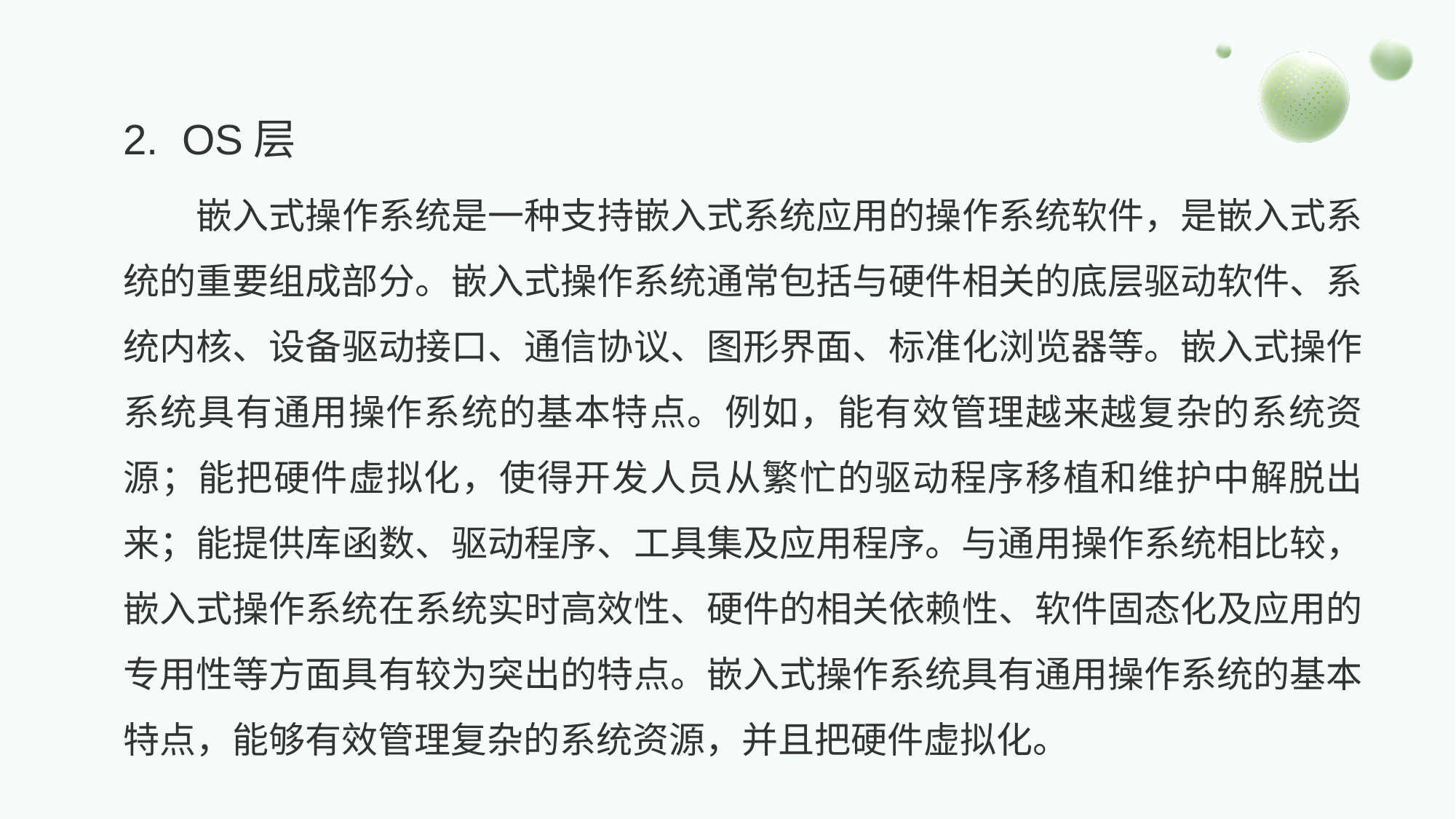

2.  OS层
嵌入式操作系统是一种支持嵌入式系统应用的操作系统软件，是嵌入式系统的重要组成部分。嵌入式操作系统通常包括与硬件相关的底层驱动软件、系统内核、设备驱动接口、通信协议、图形界面、标准化浏览器等。嵌入式操作系统具有通用操作系统的基本特点。例如，能有效管理越来越复杂的系统资源；能把硬件虚拟化，使得开发人员从繁忙的驱动程序移植和维护中解脱出来；能提供库函数、驱动程序、工具集及应用程序。与通用操作系统相比较，嵌入式操作系统在系统实时高效性、硬件的相关依赖性、软件固态化及应用的专用性等方面具有较为突出的特点。嵌入式操作系统具有通用操作系统的基本特点，能够有效管理复杂的系统资源，并且把硬件虚拟化。